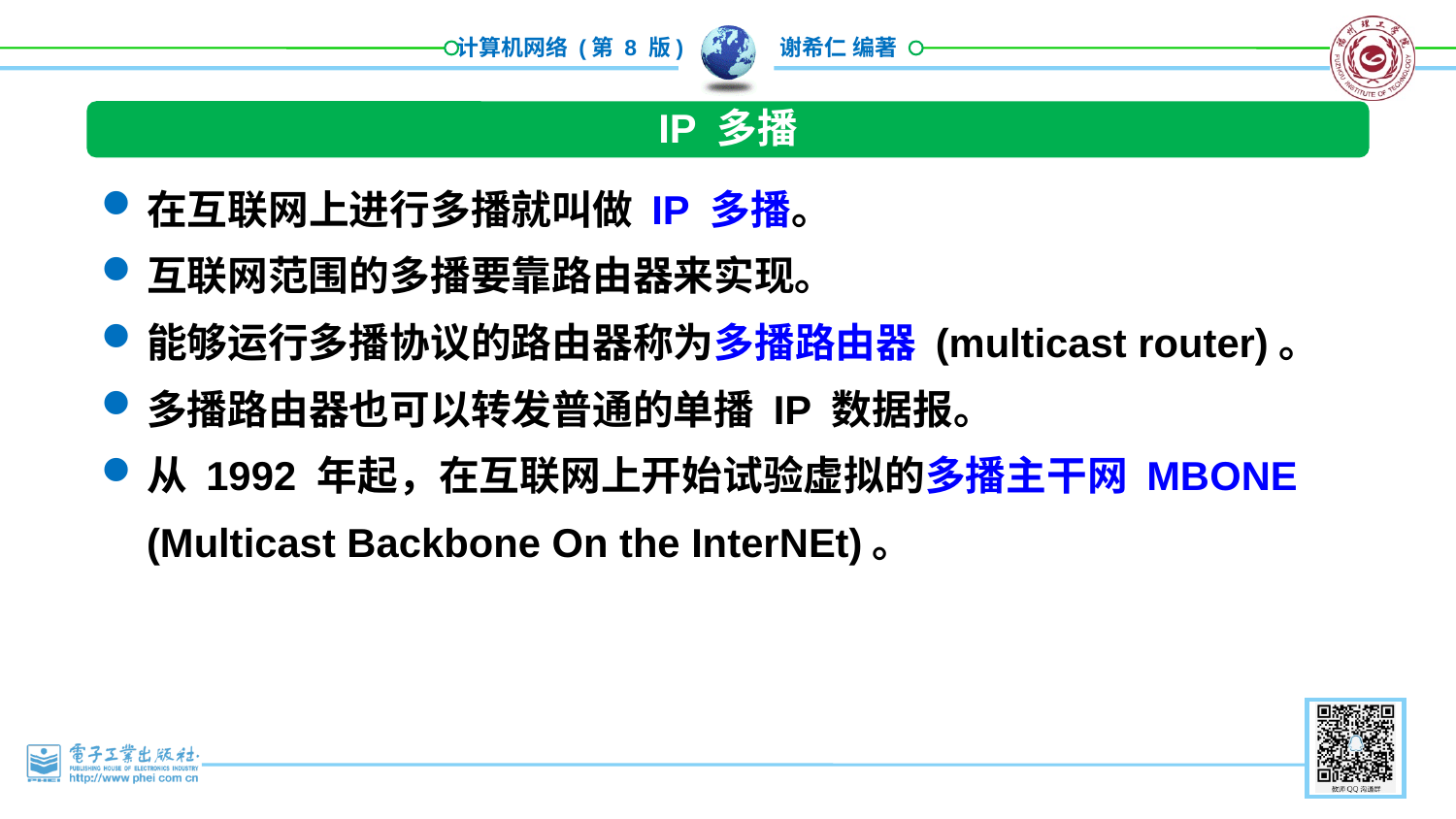

IP 多播

在互联网上进行多播就叫做 IP 多播。
互联网范围的多播要靠路由器来实现。
能够运行多播协议的路由器称为多播路由器 (multicast router)。
多播路由器也可以转发普通的单播 IP 数据报。
从 1992 年起，在互联网上开始试验虚拟的多播主干网 MBONE (Multicast Backbone On the InterNEt)。